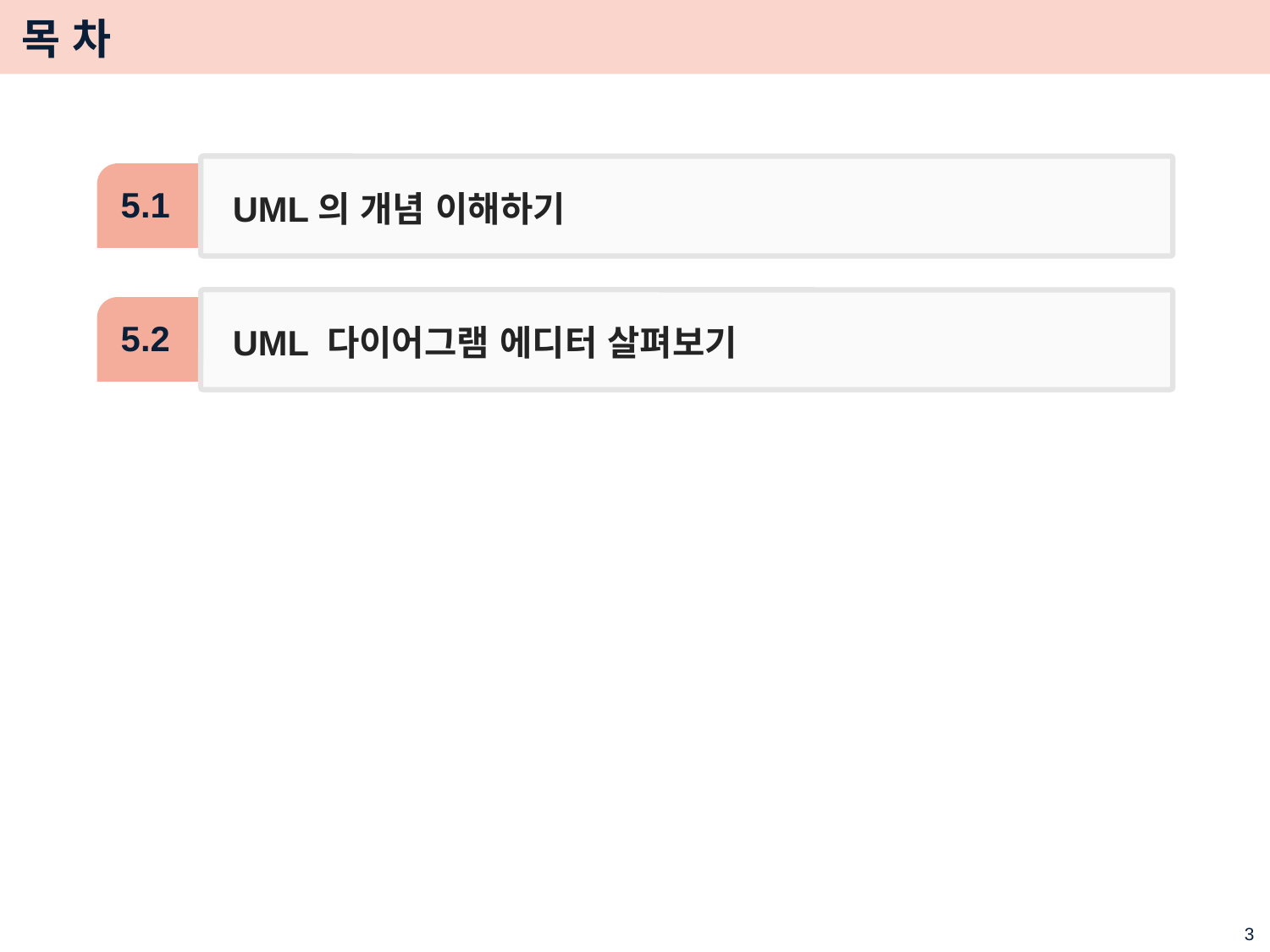

# 목 차
UML의 개념 이해하기
5.1
UML 다이어그램 에디터 살펴보기
5.2